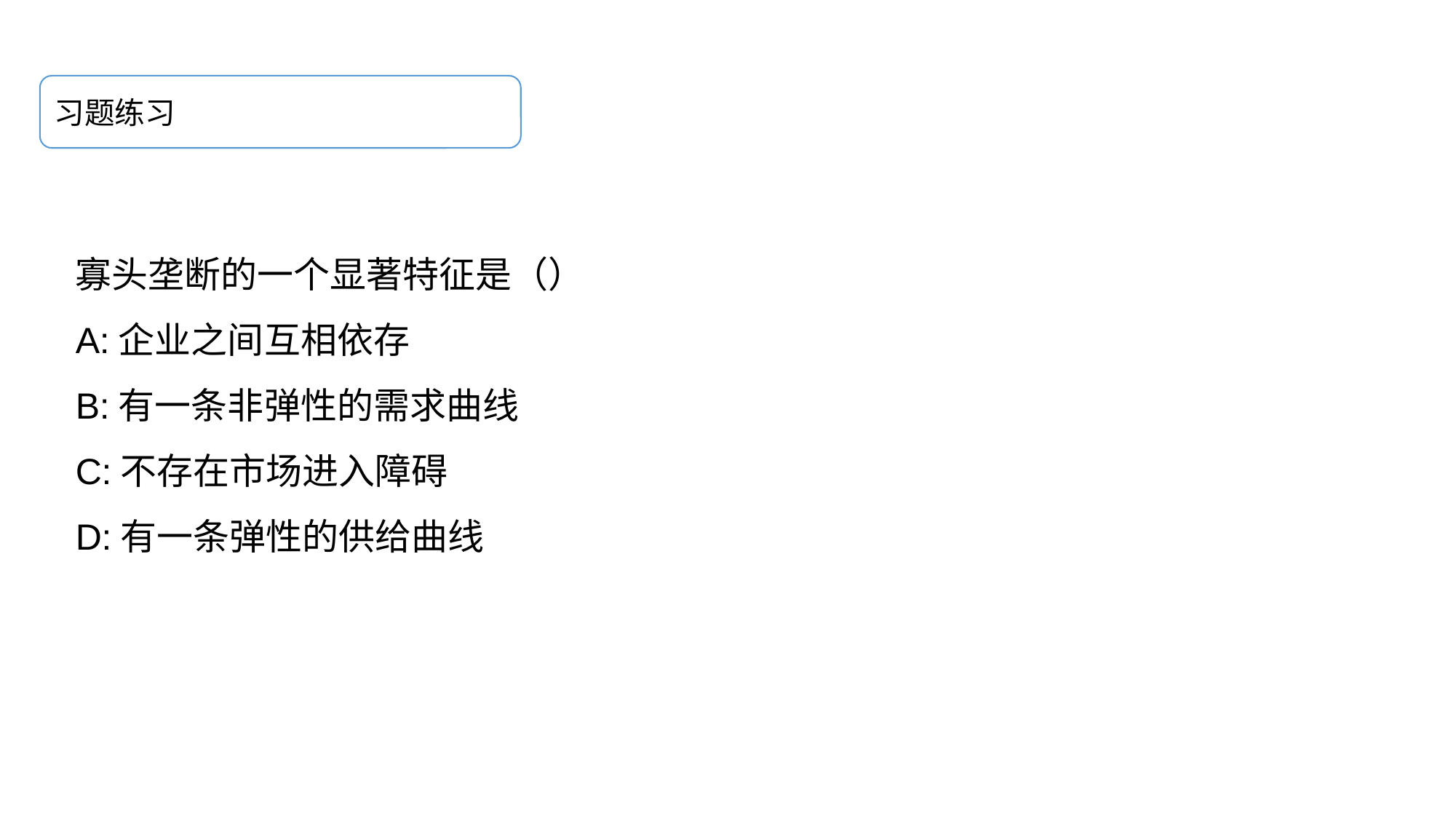

习题练习
寡头垄断的一个显著特征是（）
A:企业之间互相依存
B:有一条非弹性的需求曲线
C:不存在市场进入障碍
D:有一条弹性的供给曲线